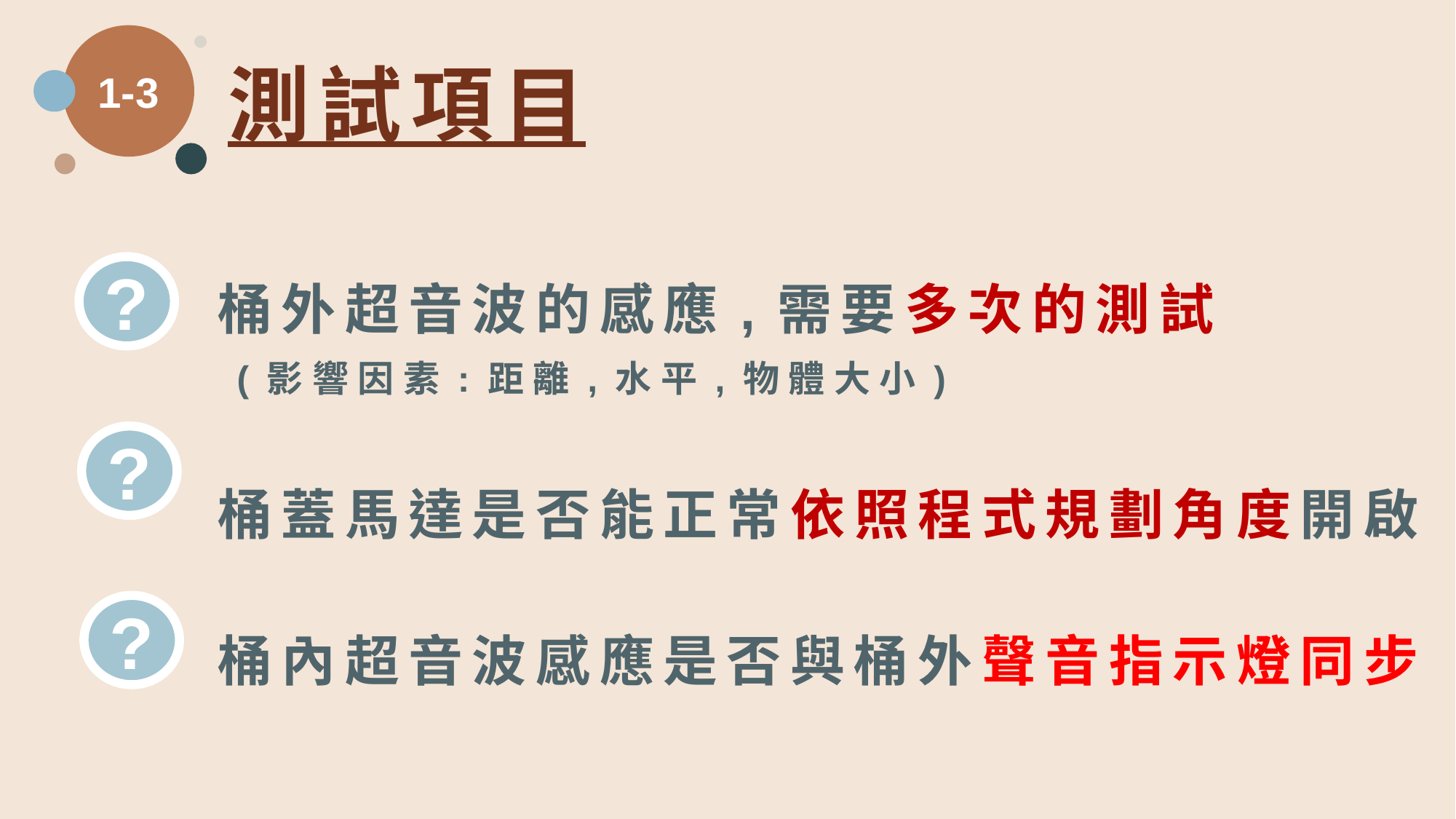

1-3

測試項目
?
桶外超音波的感應,需要多次的測試
 (影響因素:距離,水平,物體大小)
桶蓋馬達是否能正常依照程式規劃角度開啟
桶內超音波感應是否與桶外聲音指示燈同步
?
?